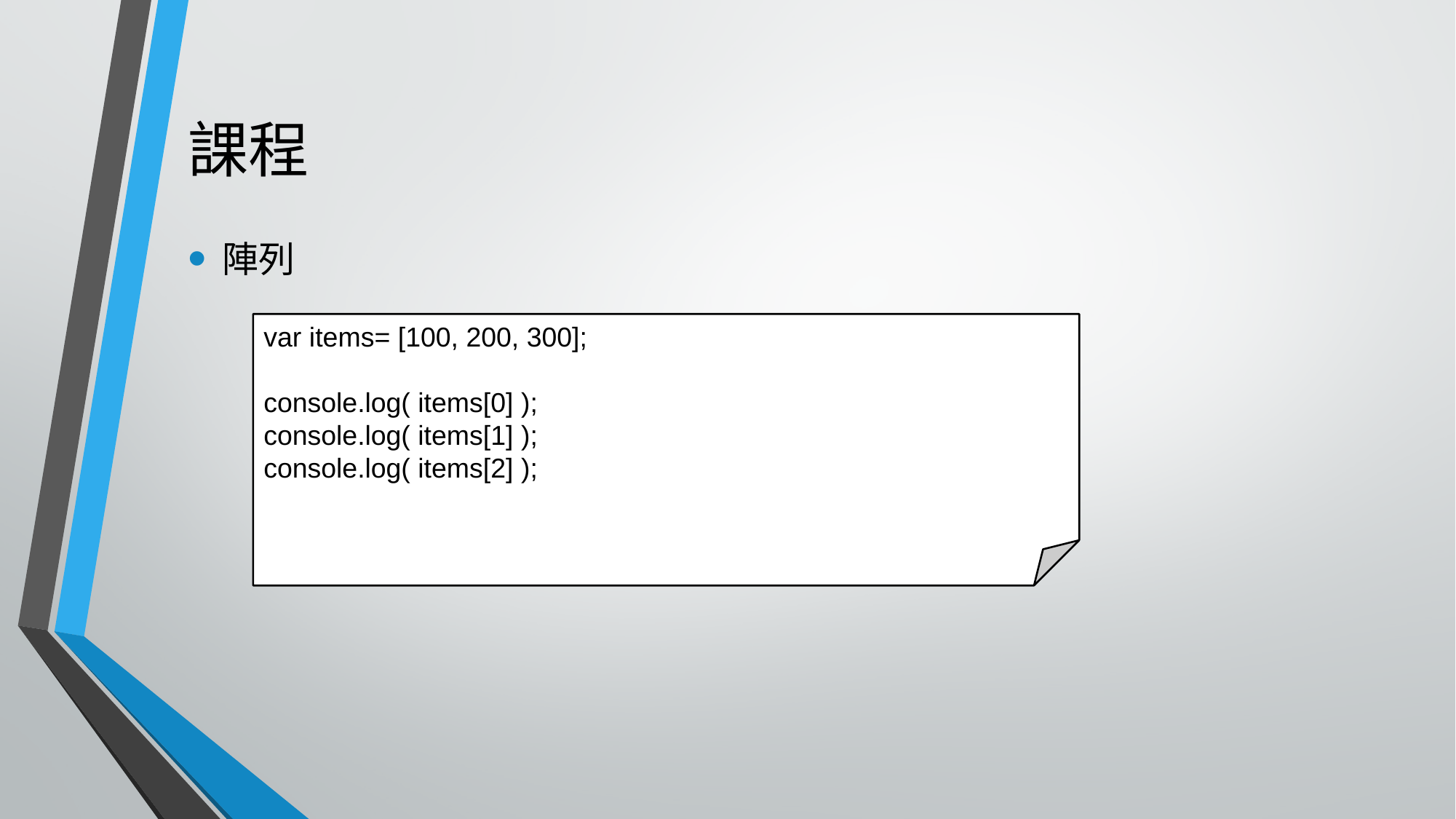

# 課程
陣列
var items= [100, 200, 300];

console.log( items[0] );
console.log( items[1] );
console.log( items[2] );